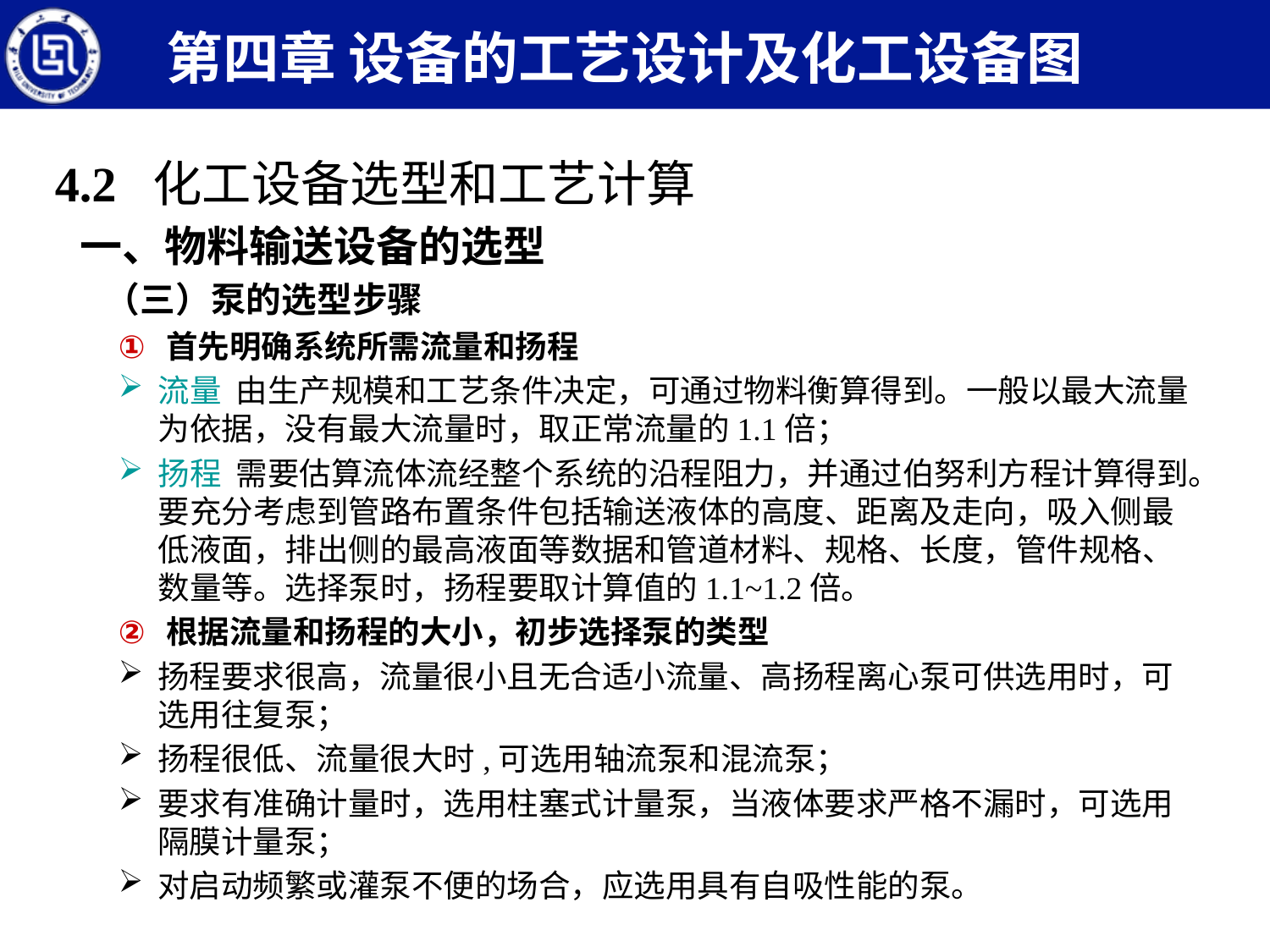

第四章 设备的工艺设计及化工设备图
4.2  化工设备选型和工艺计算
一、物料输送设备的选型
（三）泵的选型步骤
首先明确系统所需流量和扬程
流量  由生产规模和工艺条件决定，可通过物料衡算得到。一般以最大流量为依据，没有最大流量时，取正常流量的1.1倍；
扬程  需要估算流体流经整个系统的沿程阻力，并通过伯努利方程计算得到。要充分考虑到管路布置条件包括输送液体的高度、距离及走向，吸入侧最低液面，排出侧的最高液面等数据和管道材料、规格、长度，管件规格、数量等。选择泵时，扬程要取计算值的1.1~1.2倍。
根据流量和扬程的大小，初步选择泵的类型
扬程要求很高，流量很小且无合适小流量、高扬程离心泵可供选用时，可选用往复泵；
扬程很低、流量很大时,可选用轴流泵和混流泵；
要求有准确计量时，选用柱塞式计量泵，当液体要求严格不漏时，可选用隔膜计量泵；
对启动频繁或灌泵不便的场合，应选用具有自吸性能的泵。